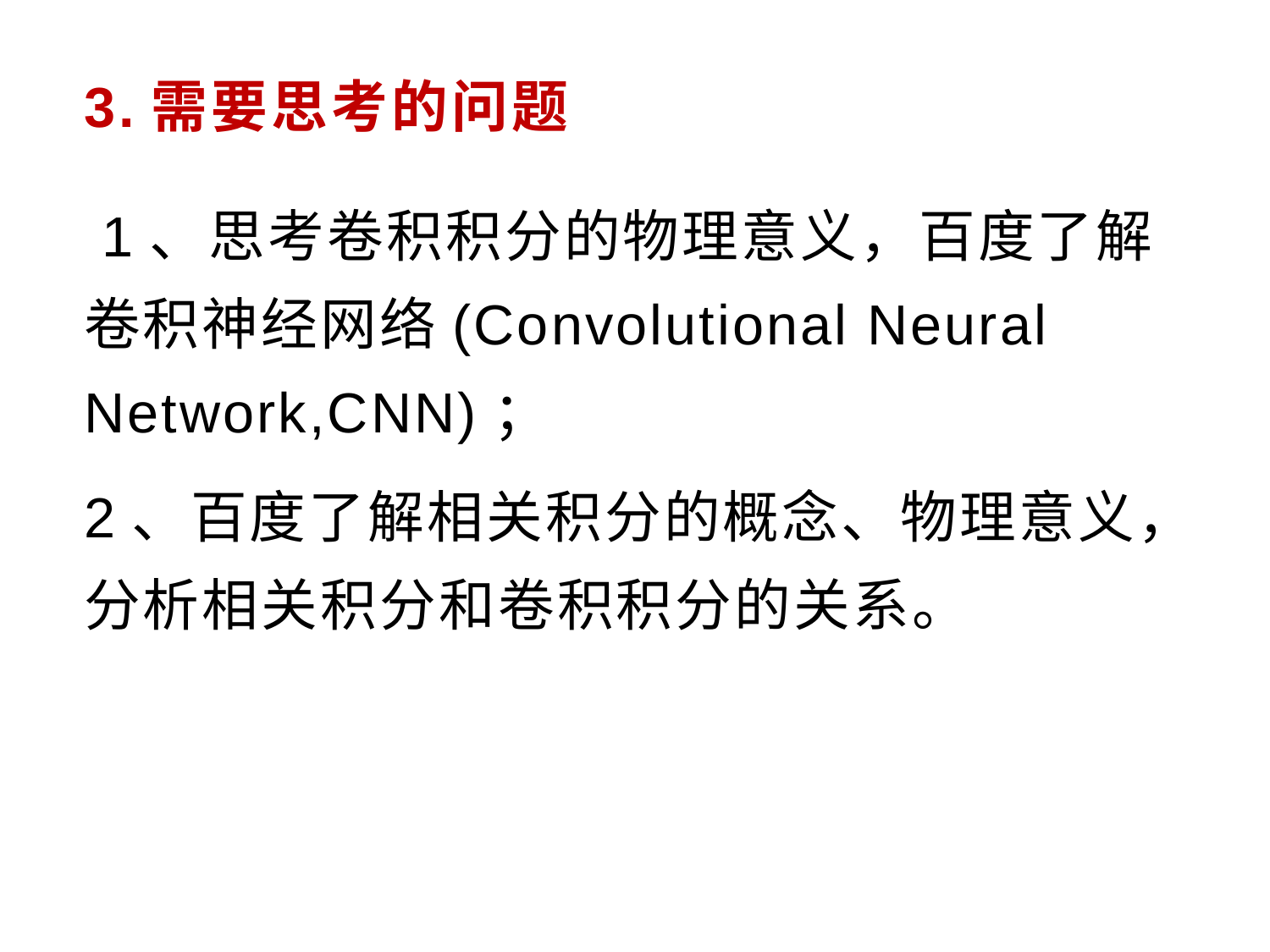

# 3.需要思考的问题
 1、思考卷积积分的物理意义，百度了解卷积神经网络(Convolutional Neural Network,CNN)；
2、百度了解相关积分的概念、物理意义，分析相关积分和卷积积分的关系。